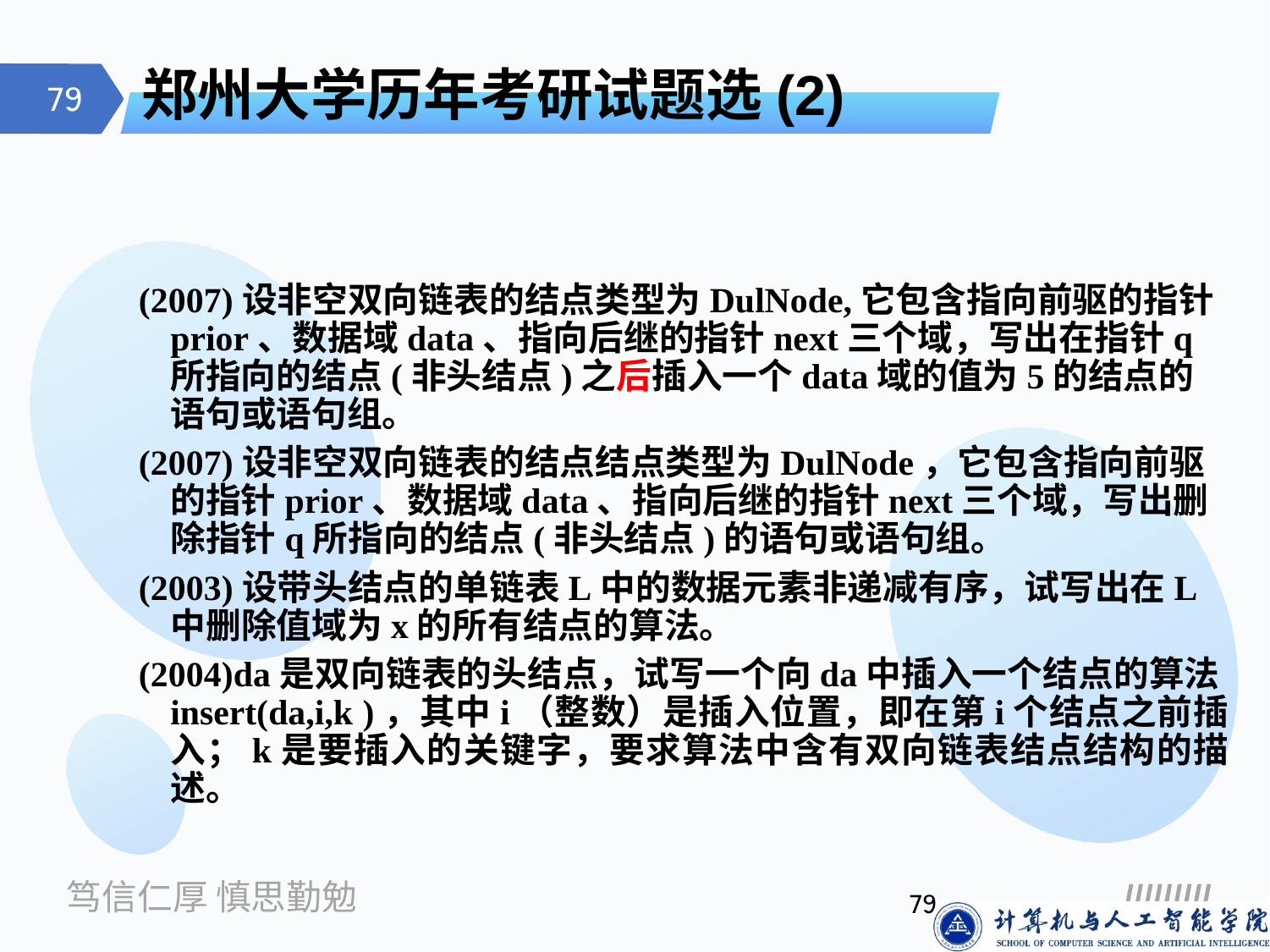

# 郑州大学历年考研试题选(2)
(2007)设非空双向链表的结点类型为DulNode,它包含指向前驱的指针prior、数据域data、指向后继的指针next三个域，写出在指针q所指向的结点(非头结点)之后插入一个data域的值为5的结点的语句或语句组。
(2007)设非空双向链表的结点结点类型为DulNode，它包含指向前驱的指针prior、数据域data、指向后继的指针next三个域，写出删除指针q所指向的结点(非头结点)的语句或语句组。
(2003)设带头结点的单链表L中的数据元素非递减有序，试写出在L中删除值域为x的所有结点的算法。
(2004)da是双向链表的头结点，试写一个向da中插入一个结点的算法insert(da,i,k )，其中i（整数）是插入位置，即在第i个结点之前插入；k是要插入的关键字，要求算法中含有双向链表结点结构的描述。
79